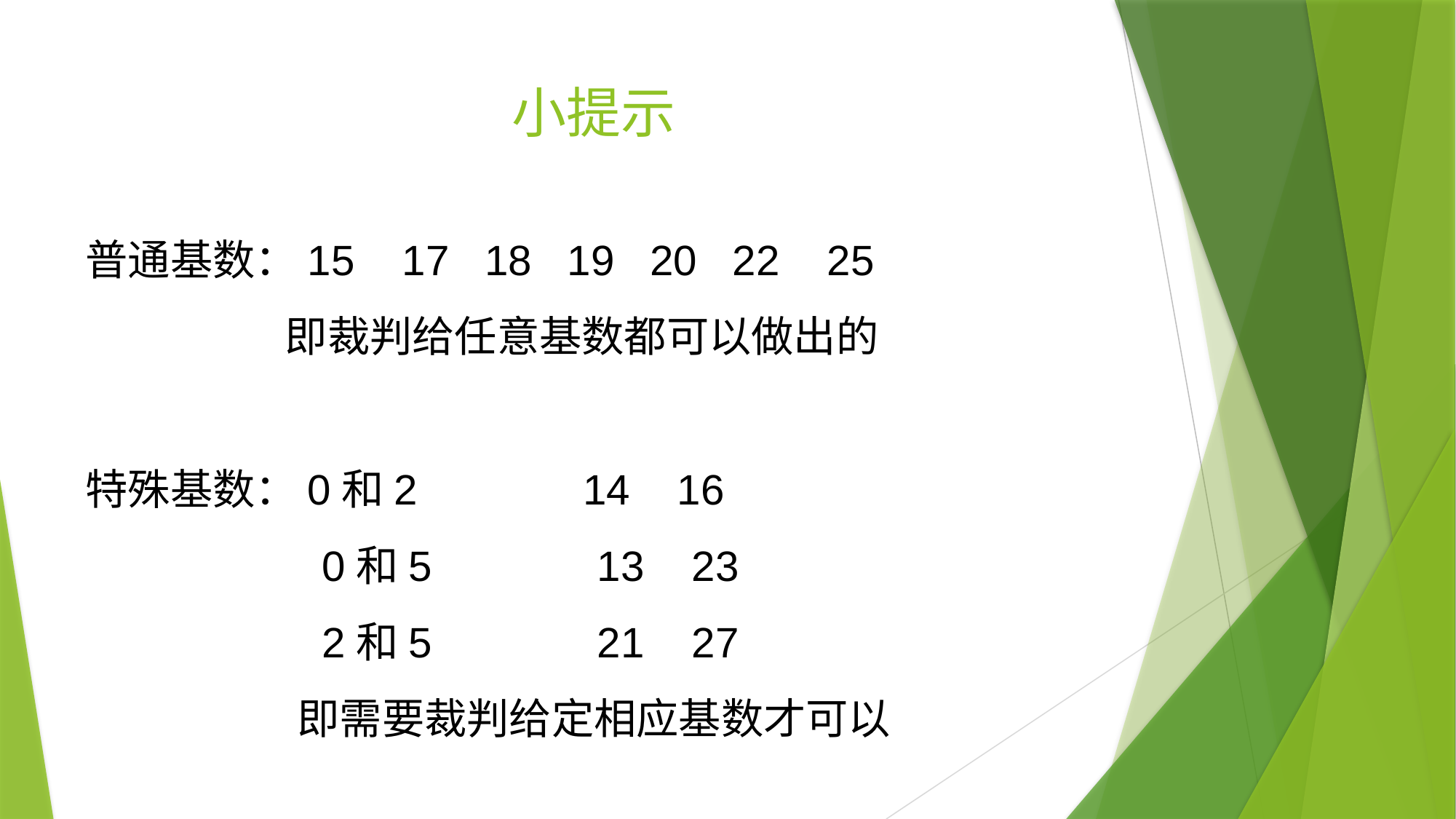

# 小提示
普通基数：15    17   18   19   20   22    25
                    即裁判给任意基数都可以做出的

特殊基数：0和2              14    16
                    0和5              13    23
                    2和5              21    27
即需要裁判给定相应基数才可以